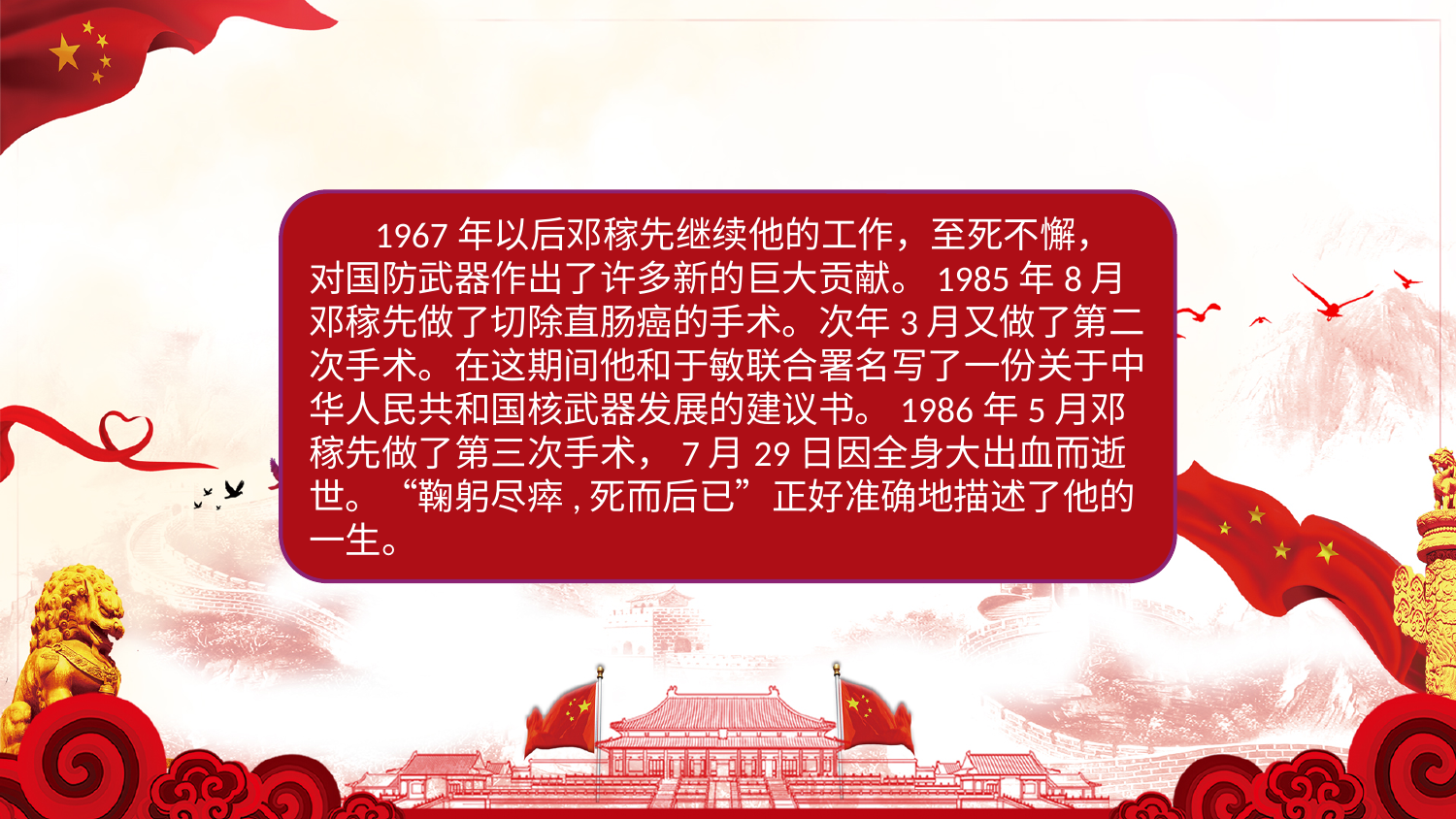

1967年以后邓稼先继续他的工作，至死不懈，对国防武器作出了许多新的巨大贡献。1985年8月邓稼先做了切除直肠癌的手术。次年3月又做了第二次手术。在这期间他和于敏联合署名写了一份关于中华人民共和国核武器发展的建议书。1986年5月邓稼先做了第三次手术，7月29日因全身大出血而逝世。“鞠躬尽瘁,死而后已”正好准确地描述了他的一生。